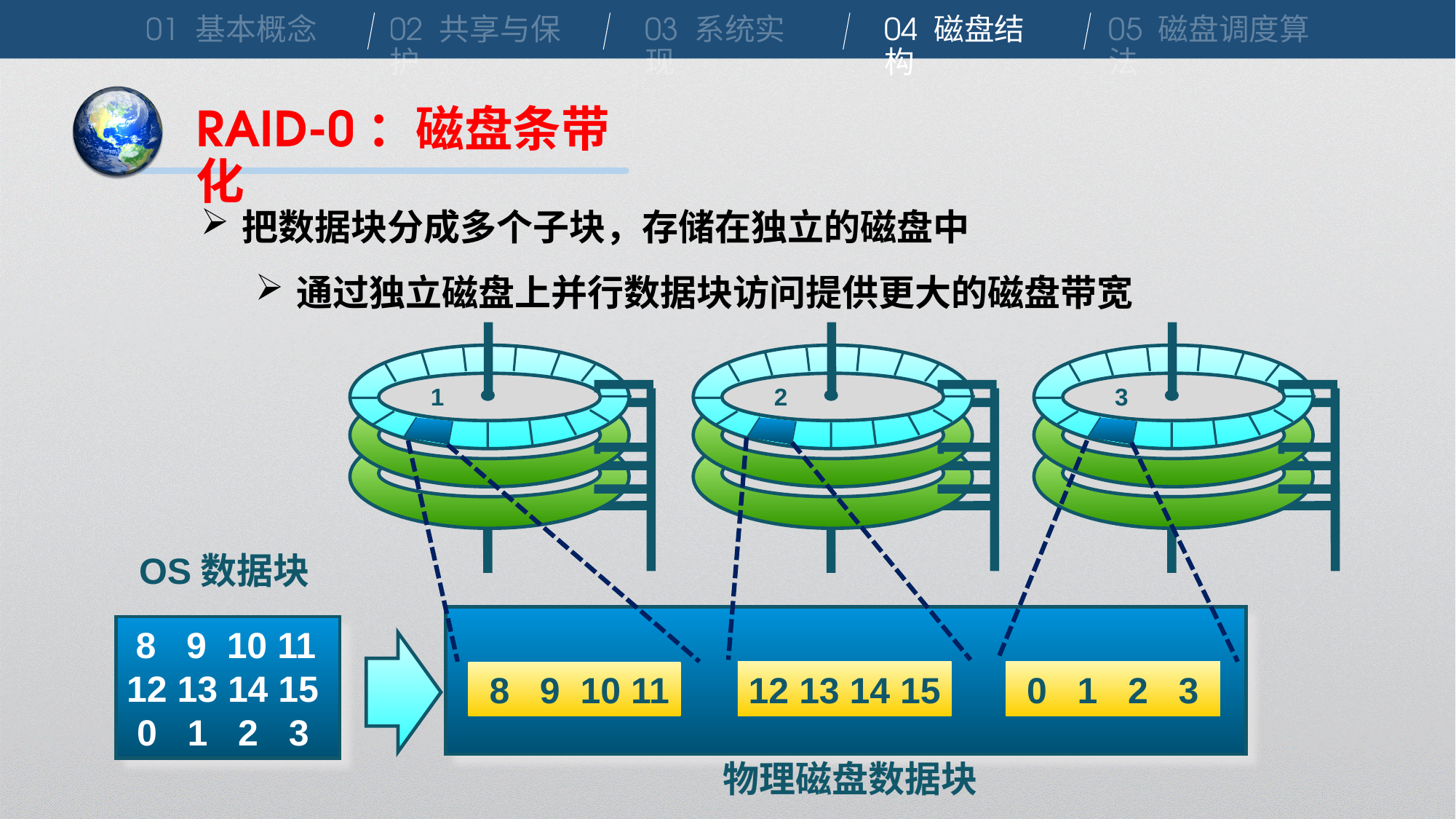

01 基本概念
02 共享与保护
03 系统实现
04 磁盘结构
05 磁盘调度算法

RAID-0：磁盘条带化
把数据块分成多个子块，存储在独立的磁盘中
通过独立磁盘上并行数据块访问提供更大的磁盘带宽

1

 8   9  10 11
2

12 13 14 15
3

 0   1   2   3
OS数据块
 8   9  10 11
12 13 14 15
 0   1   2   3

物理磁盘数据块